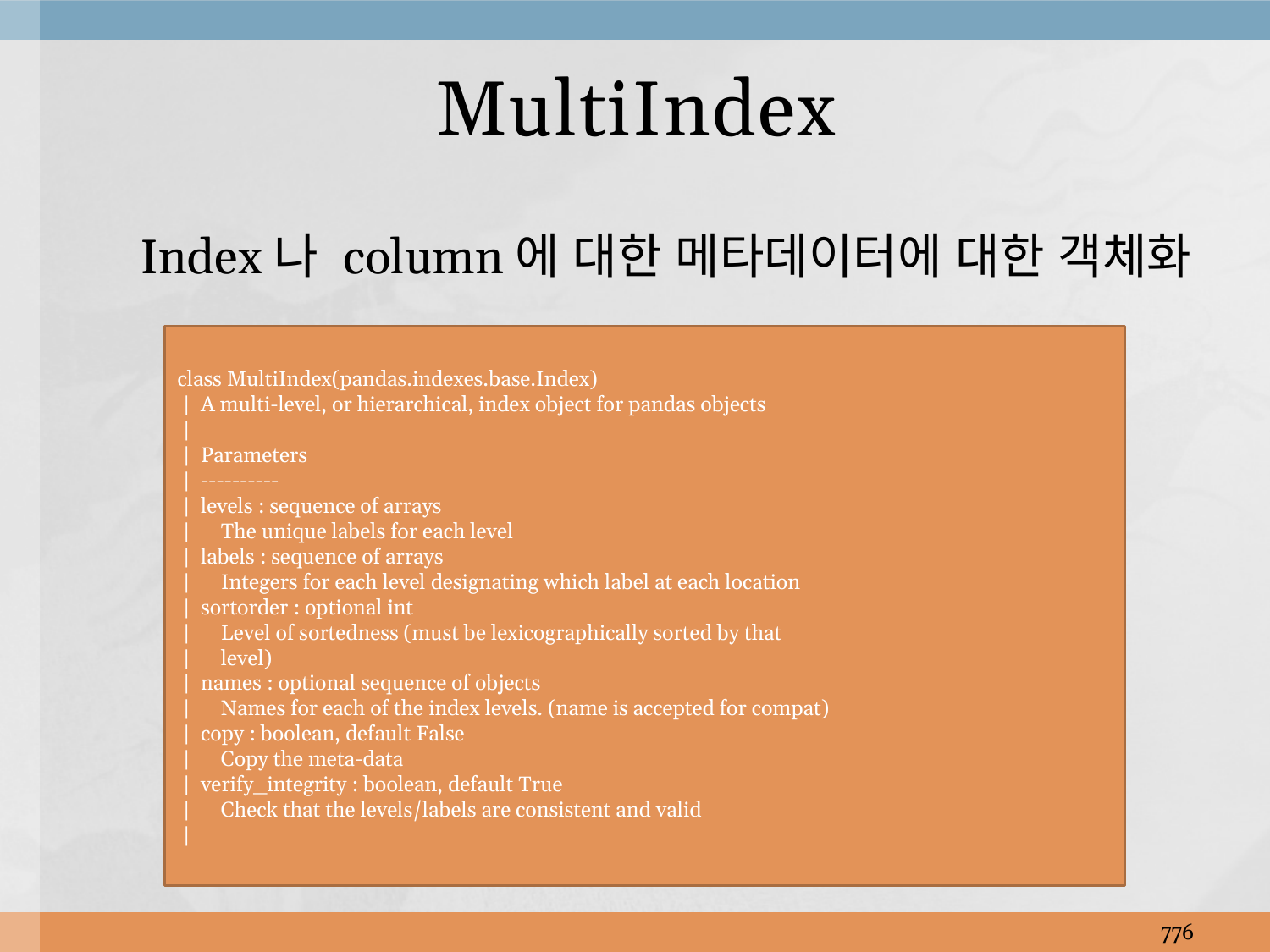

# MultiIndex
Index나 column에 대한 메타데이터에 대한 객체화
class MultiIndex(pandas.indexes.base.Index)
 |  A multi-level, or hierarchical, index object for pandas objects
 |
 |  Parameters
 |  ----------
 |  levels : sequence of arrays
 |      The unique labels for each level
 |  labels : sequence of arrays
 |      Integers for each level designating which label at each location
 |  sortorder : optional int
 |      Level of sortedness (must be lexicographically sorted by that
 |      level)
 |  names : optional sequence of objects
 |      Names for each of the index levels. (name is accepted for compat)
 |  copy : boolean, default False
 |      Copy the meta-data
 |  verify_integrity : boolean, default True
 |      Check that the levels/labels are consistent and valid
 |
776